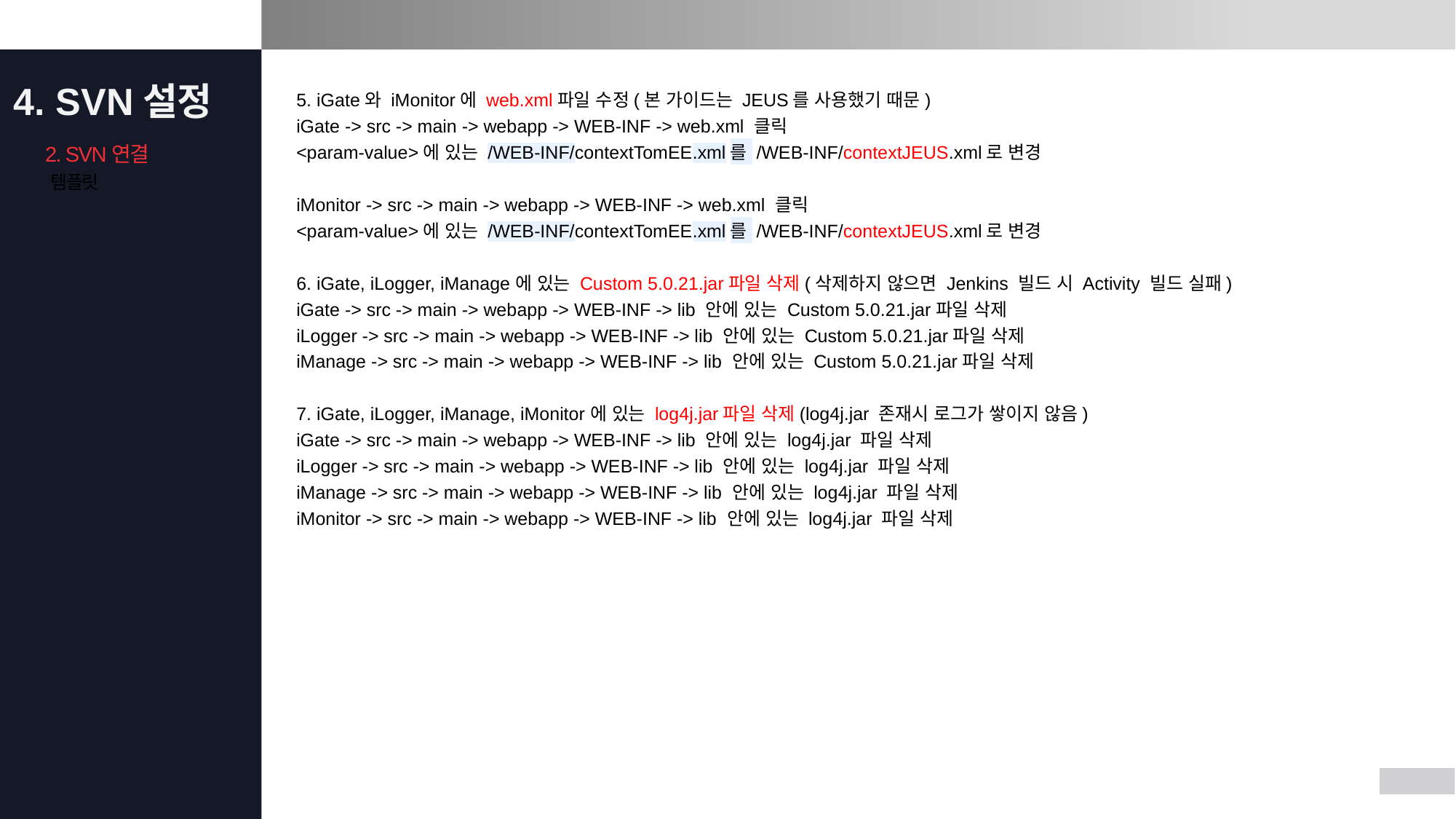

4. SVN설정
5. iGate와 iMonitor에 web.xml파일 수정(본 가이드는 JEUS를 사용했기 때문)
iGate -> src -> main -> webapp -> WEB-INF -> web.xml 클릭
<param-value>에 있는 /WEB-INF/contextTomEE.xml를 /WEB-INF/contextJEUS.xml로 변경

iMonitor -> src -> main -> webapp -> WEB-INF -> web.xml 클릭
<param-value>에 있는 /WEB-INF/contextTomEE.xml를 /WEB-INF/contextJEUS.xml로 변경

6. iGate, iLogger, iManage에 있는 Custom 5.0.21.jar파일 삭제(삭제하지 않으면 Jenkins 빌드 시 Activity 빌드 실패)
iGate -> src -> main -> webapp -> WEB-INF -> lib 안에 있는 Custom 5.0.21.jar파일 삭제
iLogger -> src -> main -> webapp -> WEB-INF -> lib 안에 있는 Custom 5.0.21.jar파일 삭제
iManage -> src -> main -> webapp -> WEB-INF -> lib 안에 있는 Custom 5.0.21.jar파일 삭제

7. iGate, iLogger, iManage, iMonitor에 있는 log4j.jar파일 삭제(log4j.jar 존재시 로그가 쌓이지 않음)
iGate -> src -> main -> webapp -> WEB-INF -> lib 안에 있는 log4j.jar 파일 삭제
iLogger -> src -> main -> webapp -> WEB-INF -> lib 안에 있는 log4j.jar 파일 삭제
iManage -> src -> main -> webapp -> WEB-INF -> lib 안에 있는 log4j.jar 파일 삭제
iMonitor -> src -> main -> webapp -> WEB-INF -> lib 안에 있는 log4j.jar 파일 삭제

Appendix
템플릿
2. SVN연결